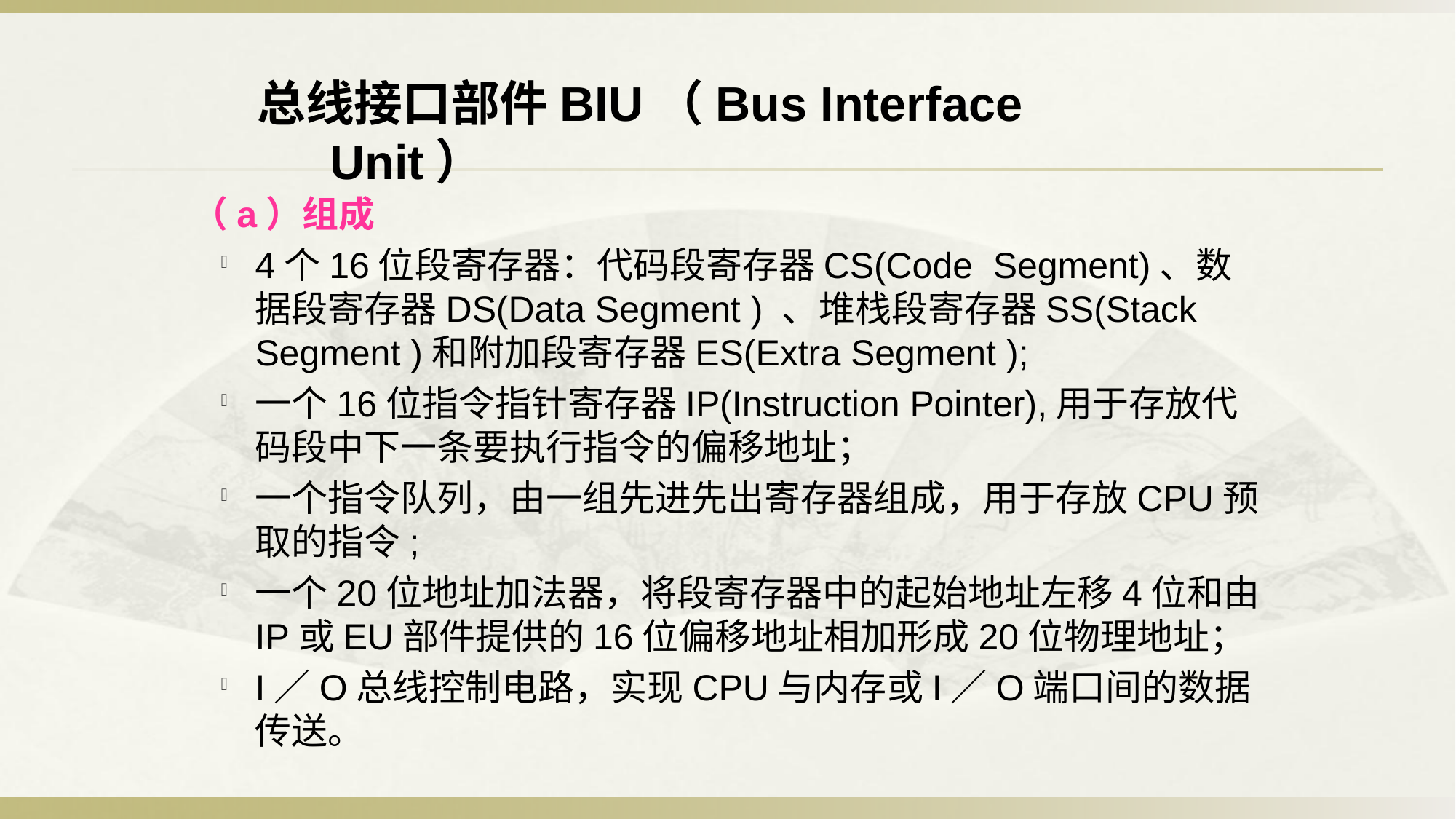

总线接口部件BIU（Bus Interface Unit）
  （a）组成
4个16位段寄存器：代码段寄存器CS(Code  Segment)、数据段寄存器DS(Data Segment ) 、堆栈段寄存器SS(Stack Segment )和附加段寄存器ES(Extra Segment );
一个16位指令指针寄存器IP(Instruction Pointer),用于存放代码段中下一条要执行指令的偏移地址；
一个指令队列，由一组先进先出寄存器组成，用于存放CPU预取的指令;
一个20位地址加法器，将段寄存器中的起始地址左移4位和由IP或EU部件提供的16位偏移地址相加形成20位物理地址；
I／O总线控制电路，实现CPU与内存或I／O端口间的数据传送。